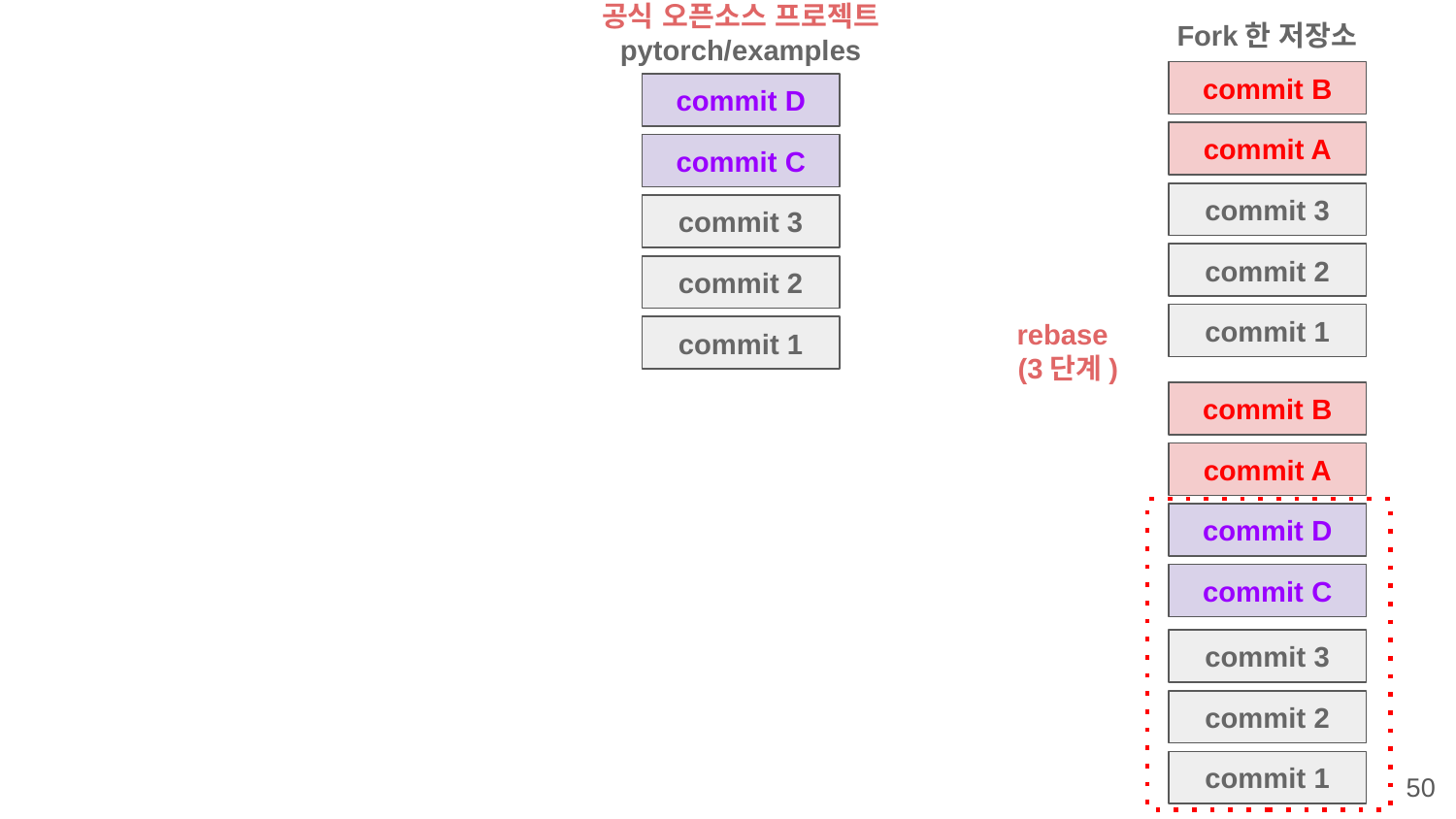

공식 오픈소스 프로젝트
pytorch/examples
Fork한 저장소
commit B
commit D
commit A
commit C
commit 3
commit 3
commit 2
commit 2
rebase
(3단계)
commit 1
commit 1
commit B
commit A

commit D
commit C
commit 3
commit 2
commit 1
50